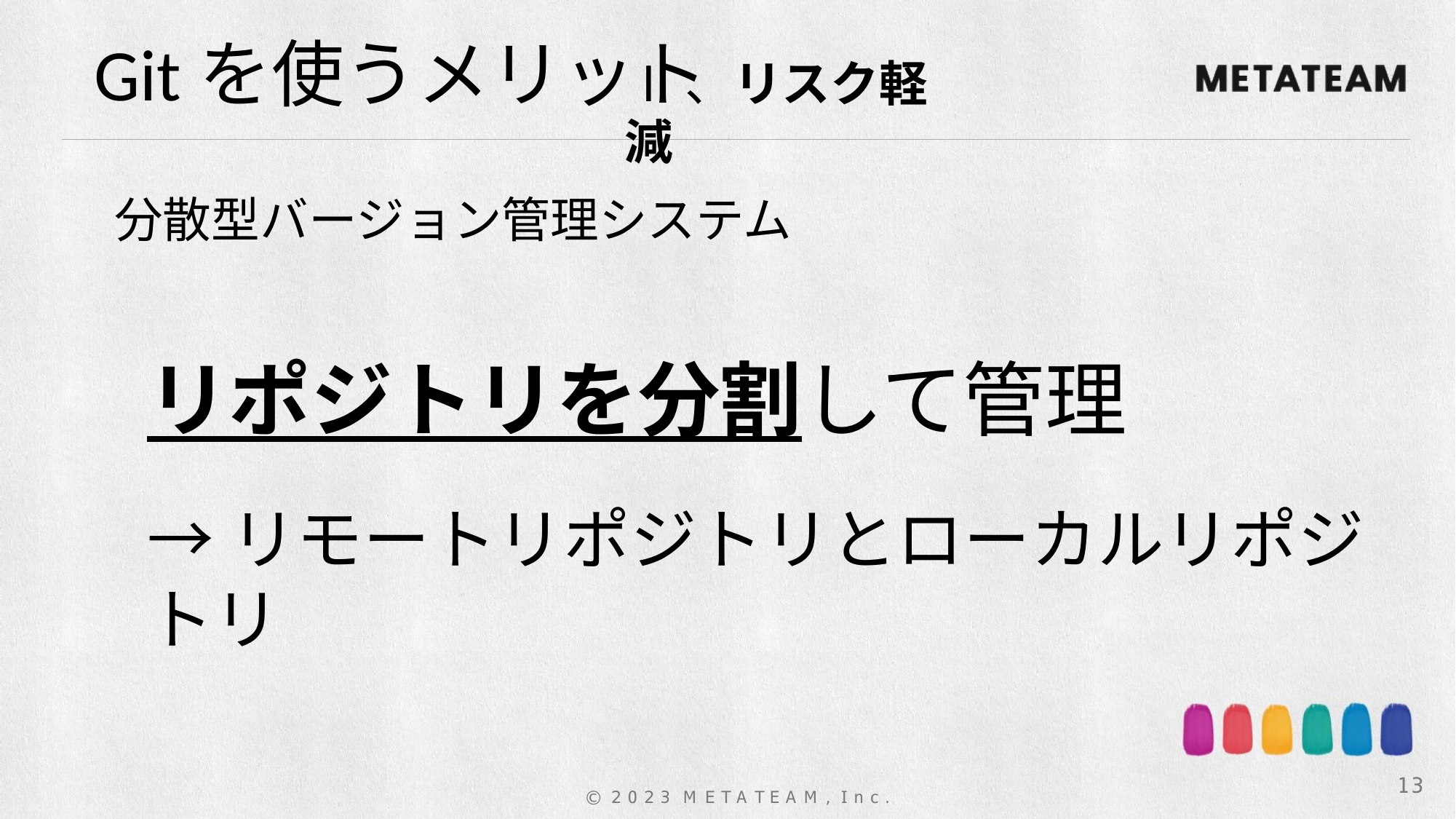

Gitを使うメリット

Ⅰ、リスク軽減

分散型バージョン管理システム
リポジトリを分割して管理

→リモートリポジトリとローカルリポジトリ

13
©  2 0 2 3  M E T A T E A M ,  I n c .